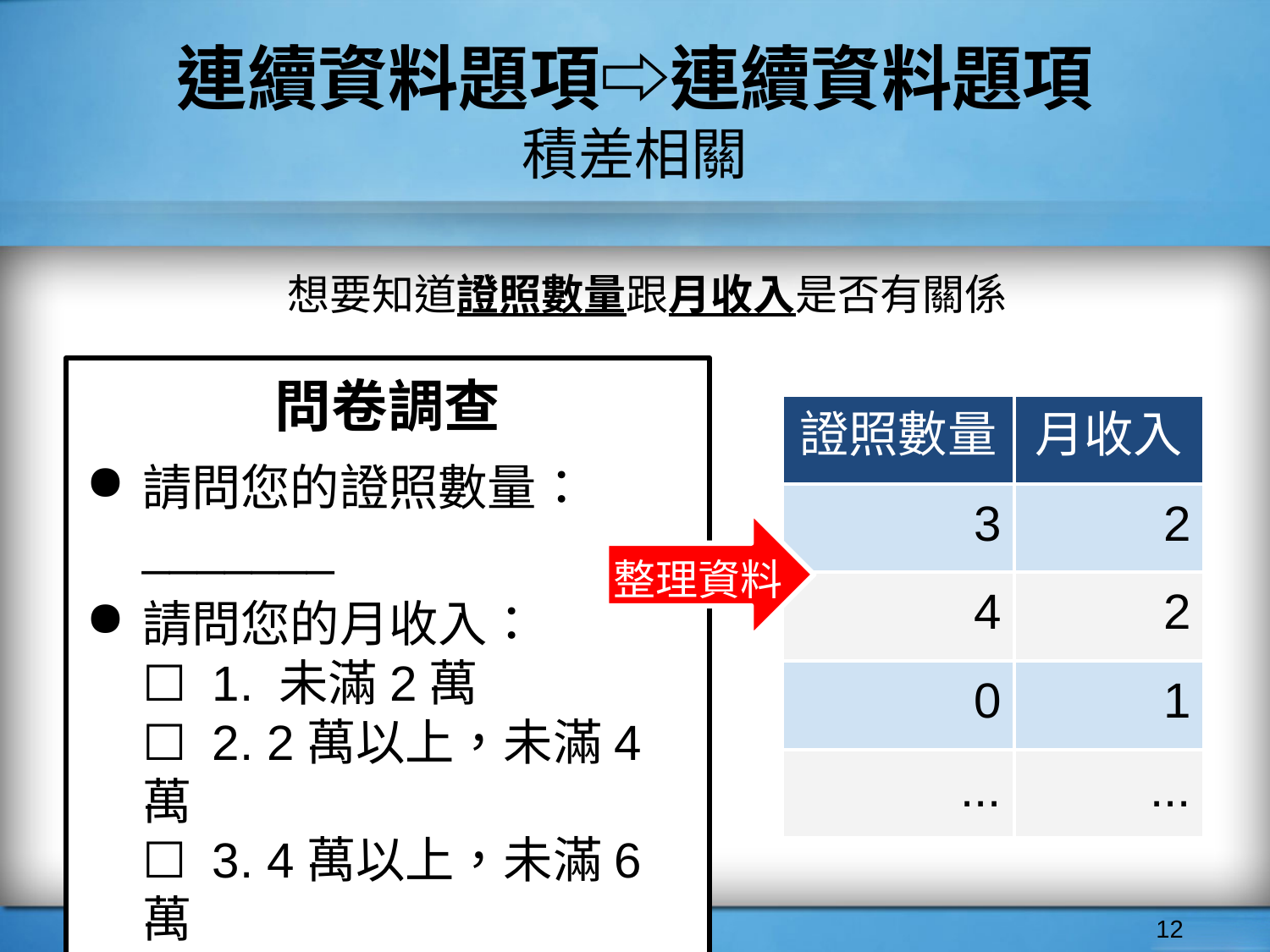

# 連續資料題項⇨連續資料題項
積差相關
想要知道證照數量跟月收入是否有關係
問卷調查
請問您的證照數量：
_______
請問您的月收入：
☐ 1. 未滿2萬
☐ 2. 2萬以上，未滿4萬
☐ 3. 4萬以上，未滿6萬
☐ 4. 6萬以上
| 證照數量 | 月收入 |
| --- | --- |
| 3 | 2 |
| 4 | 2 |
| 0 | 1 |
| ... | ... |

整理資料
12